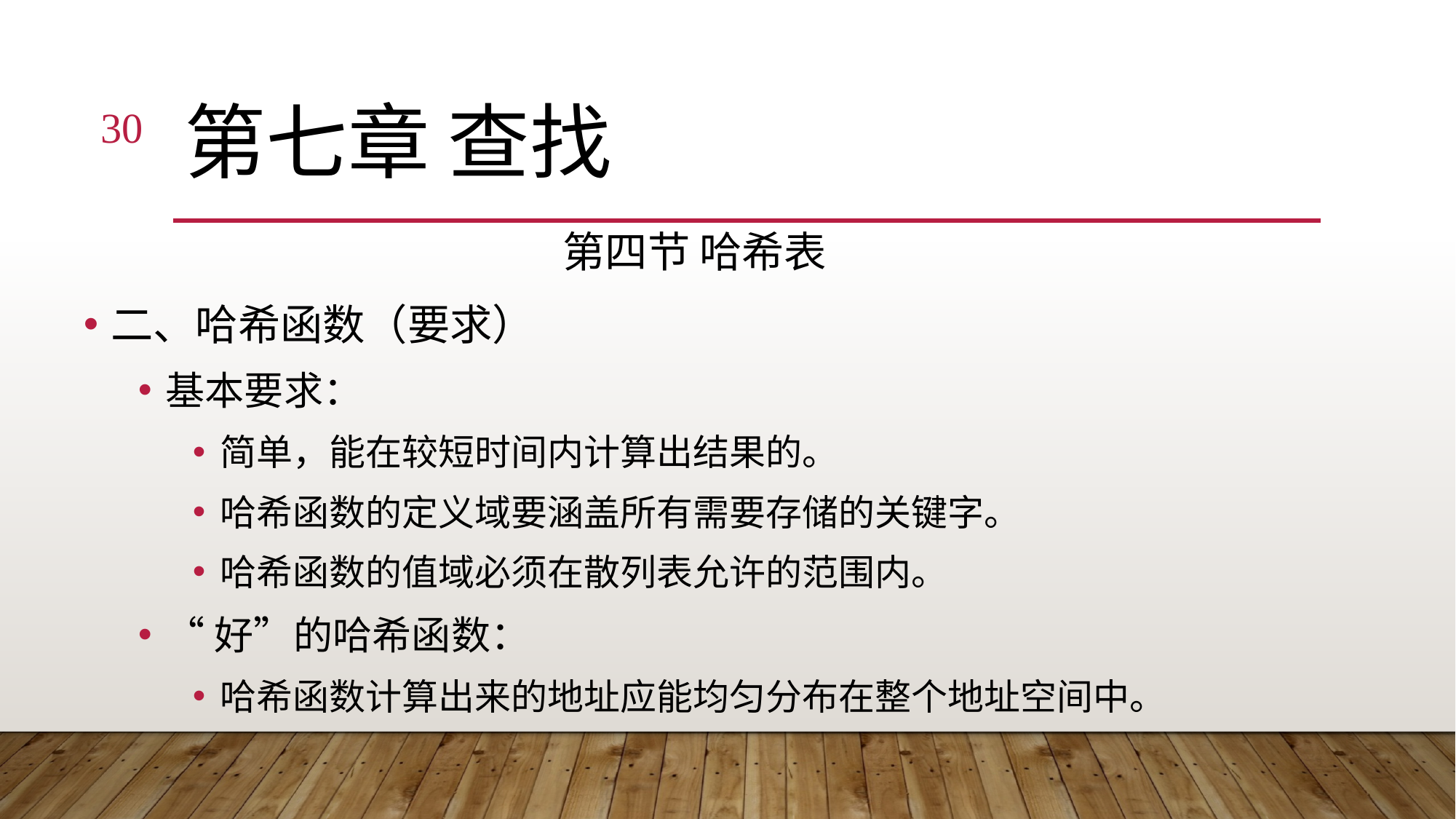

30
# 第七章 查找
第四节 哈希表
二、哈希函数（要求）
基本要求：
简单，能在较短时间内计算出结果的。
哈希函数的定义域要涵盖所有需要存储的关键字。
哈希函数的值域必须在散列表允许的范围内。
“好”的哈希函数：
哈希函数计算出来的地址应能均匀分布在整个地址空间中。